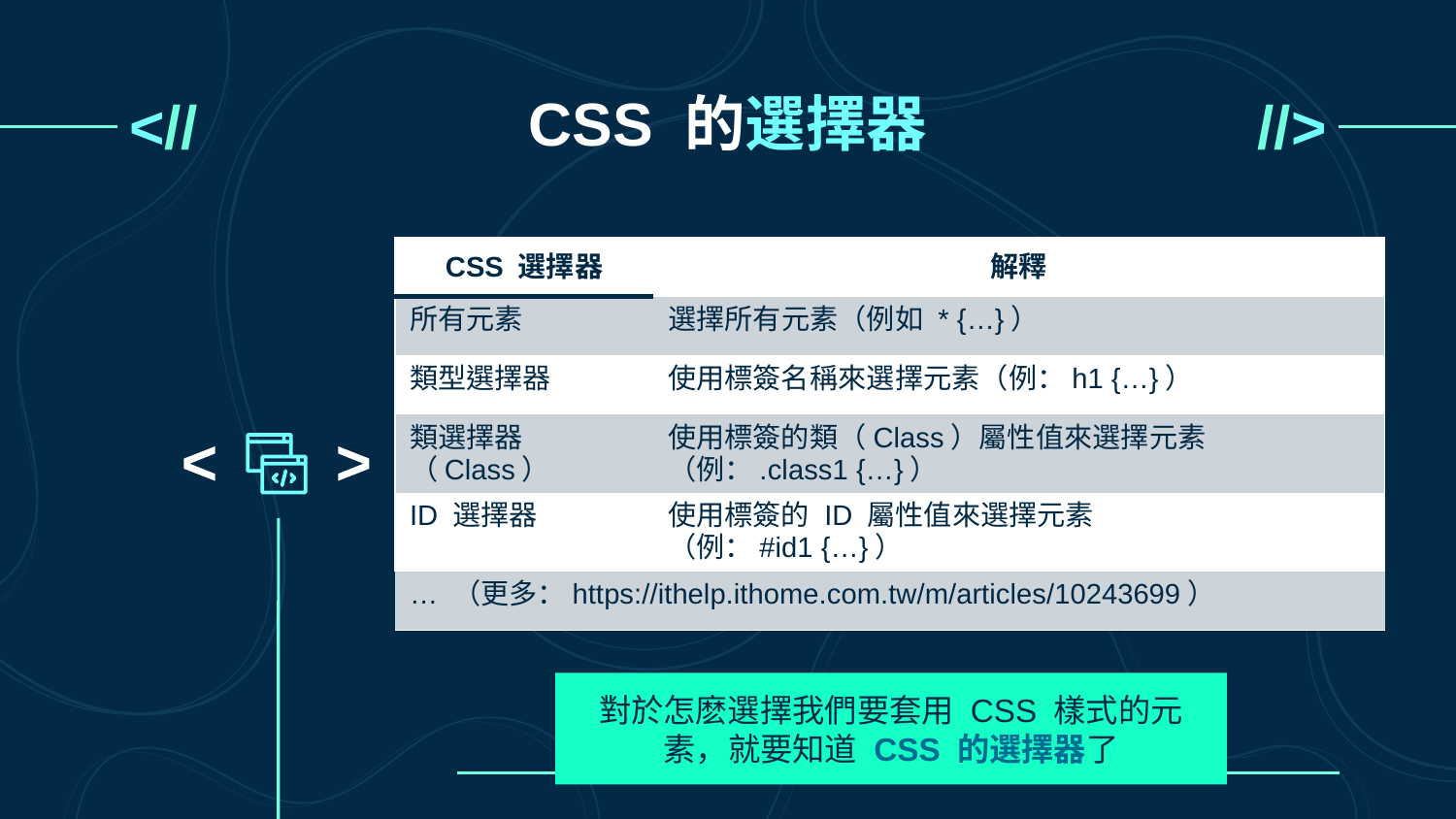

# CSS 的選擇器
<//
//>
| CSS 選擇器 | 解釋 |
| --- | --- |
| 所有元素 | 選擇所有元素（例如 \* {…}） |
| 類型選擇器 | 使用標簽名稱來選擇元素（例：h1 {…}） |
| 類選擇器（Class） | 使用標簽的類（Class）屬性值來選擇元素 （例：.class1 {…}） |
| ID 選擇器 | 使用標簽的 ID 屬性值來選擇元素 （例：#id1 {…}） |
| … （更多：https://ithelp.ithome.com.tw/m/articles/10243699） |  |

<
<
對於怎麽選擇我們要套用 CSS 樣式的元素，就要知道 CSS 的選擇器了